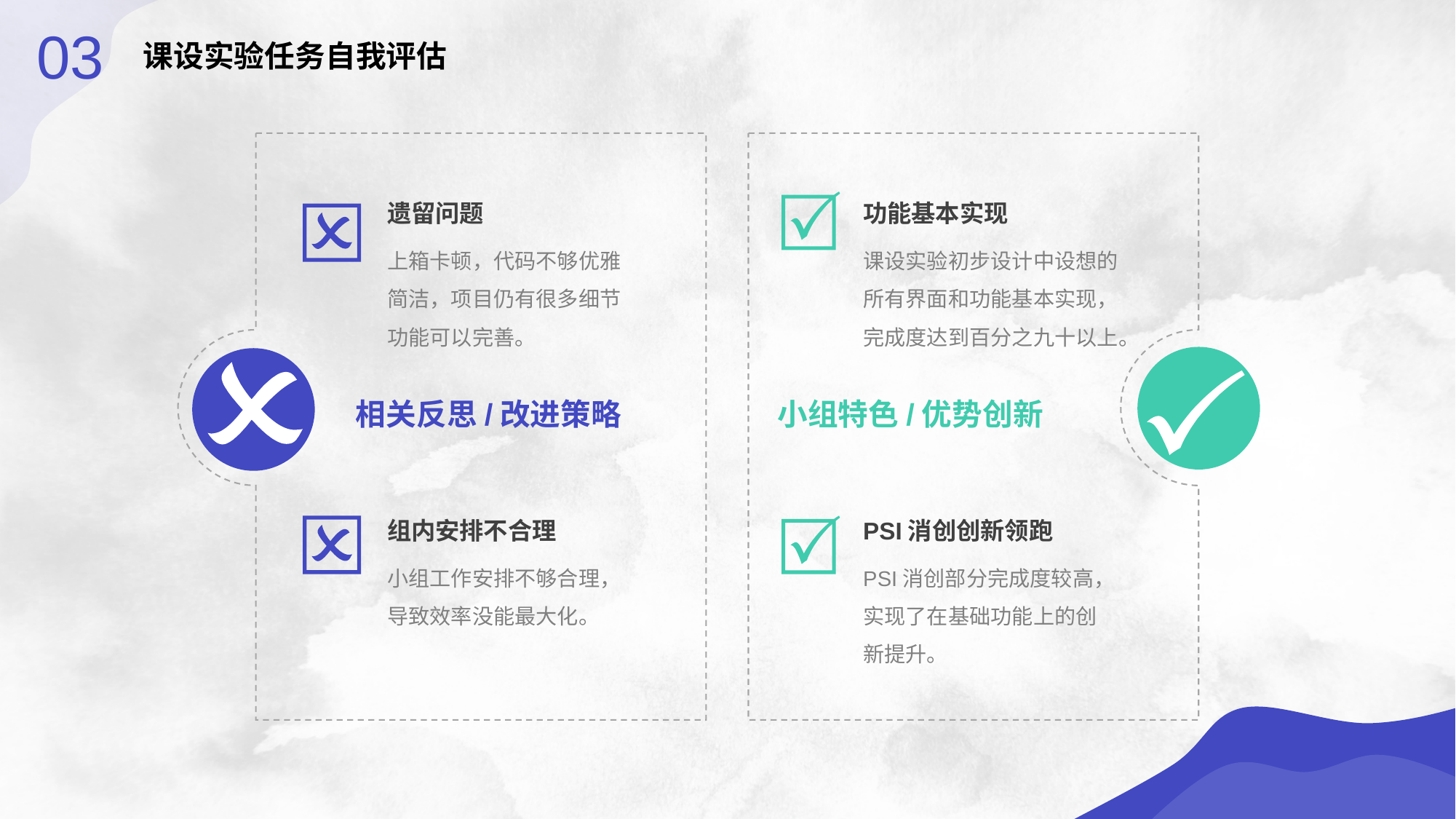

03
课设实验任务自我评估

遗留问题
上箱卡顿，代码不够优雅简洁，项目仍有很多细节功能可以完善。
功能基本实现
课设实验初步设计中设想的所有界面和功能基本实现，完成度达到百分之九十以上。

小组特色/优势创新
相关反思/改进策略
组内安排不合理
小组工作安排不够合理，导致效率没能最大化。
PSI消创创新领跑
PSI消创部分完成度较高，实现了在基础功能上的创新提升。